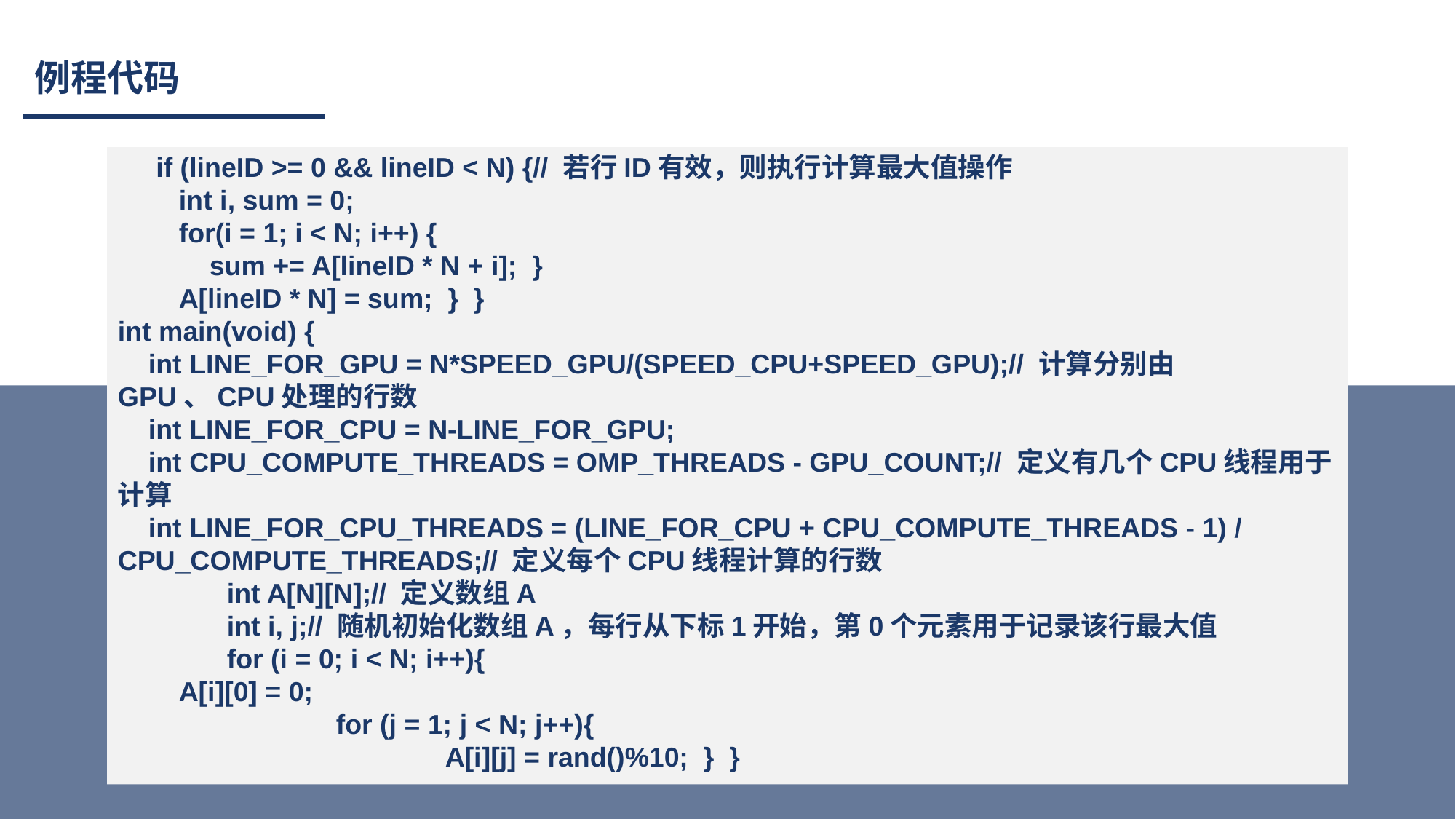

# 例程代码
     if (lineID >= 0 && lineID < N) {// 若行ID有效，则执行计算最大值操作
        int i, sum = 0;
        for(i = 1; i < N; i++) {
            sum += A[lineID * N + i];  }
        A[lineID * N] = sum;  }  }
int main(void) {
    int LINE_FOR_GPU = N*SPEED_GPU/(SPEED_CPU+SPEED_GPU);// 计算分别由GPU、CPU处理的行数
    int LINE_FOR_CPU = N-LINE_FOR_GPU;
    int CPU_COMPUTE_THREADS = OMP_THREADS - GPU_COUNT;// 定义有几个CPU线程用于计算
    int LINE_FOR_CPU_THREADS = (LINE_FOR_CPU + CPU_COMPUTE_THREADS - 1) / CPU_COMPUTE_THREADS;// 定义每个CPU线程计算的行数
	int A[N][N];// 定义数组A
	int i, j;// 随机初始化数组A，每行从下标1开始，第0个元素用于记录该行最大值
	for (i = 0; i < N; i++){
        A[i][0] = 0;
		for (j = 1; j < N; j++){
			A[i][j] = rand()%10;  }  }